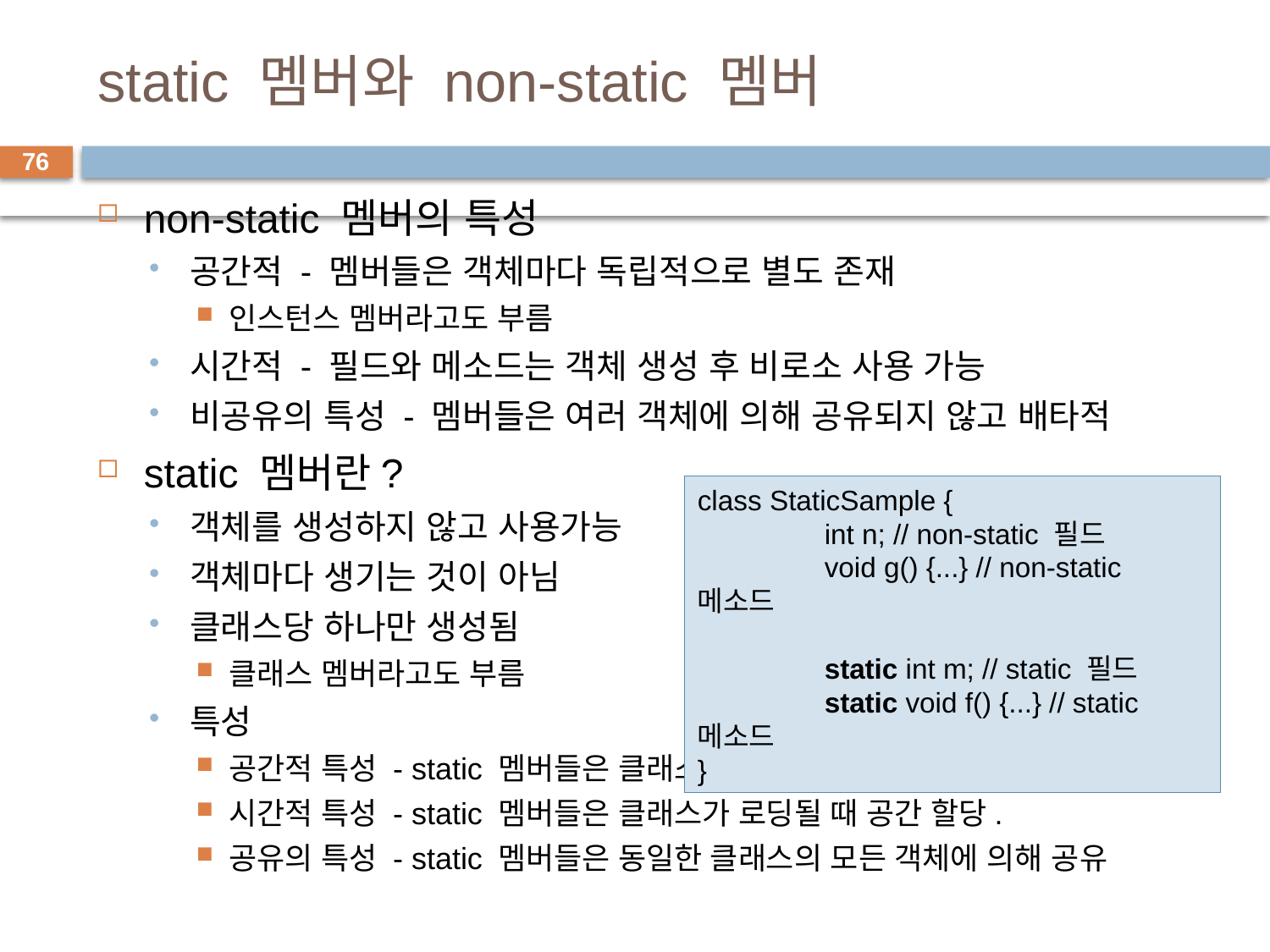

# static 멤버와 non-static 멤버
76
non-static 멤버의 특성
공간적 - 멤버들은 객체마다 독립적으로 별도 존재
인스턴스 멤버라고도 부름
시간적 - 필드와 메소드는 객체 생성 후 비로소 사용 가능
비공유의 특성 - 멤버들은 여러 객체에 의해 공유되지 않고 배타적
static 멤버란?
객체를 생성하지 않고 사용가능
객체마다 생기는 것이 아님
클래스당 하나만 생성됨
클래스 멤버라고도 부름
특성
공간적 특성 - static 멤버들은 클래스 당 하나만 생성.
시간적 특성 - static 멤버들은 클래스가 로딩될 때 공간 할당.
공유의 특성 - static 멤버들은 동일한 클래스의 모든 객체에 의해 공유

class StaticSample {
	int n; // non-static 필드
	void g() {...} // non-static 메소드

	static int m; // static 필드
	static void f() {...} // static 메소드
}